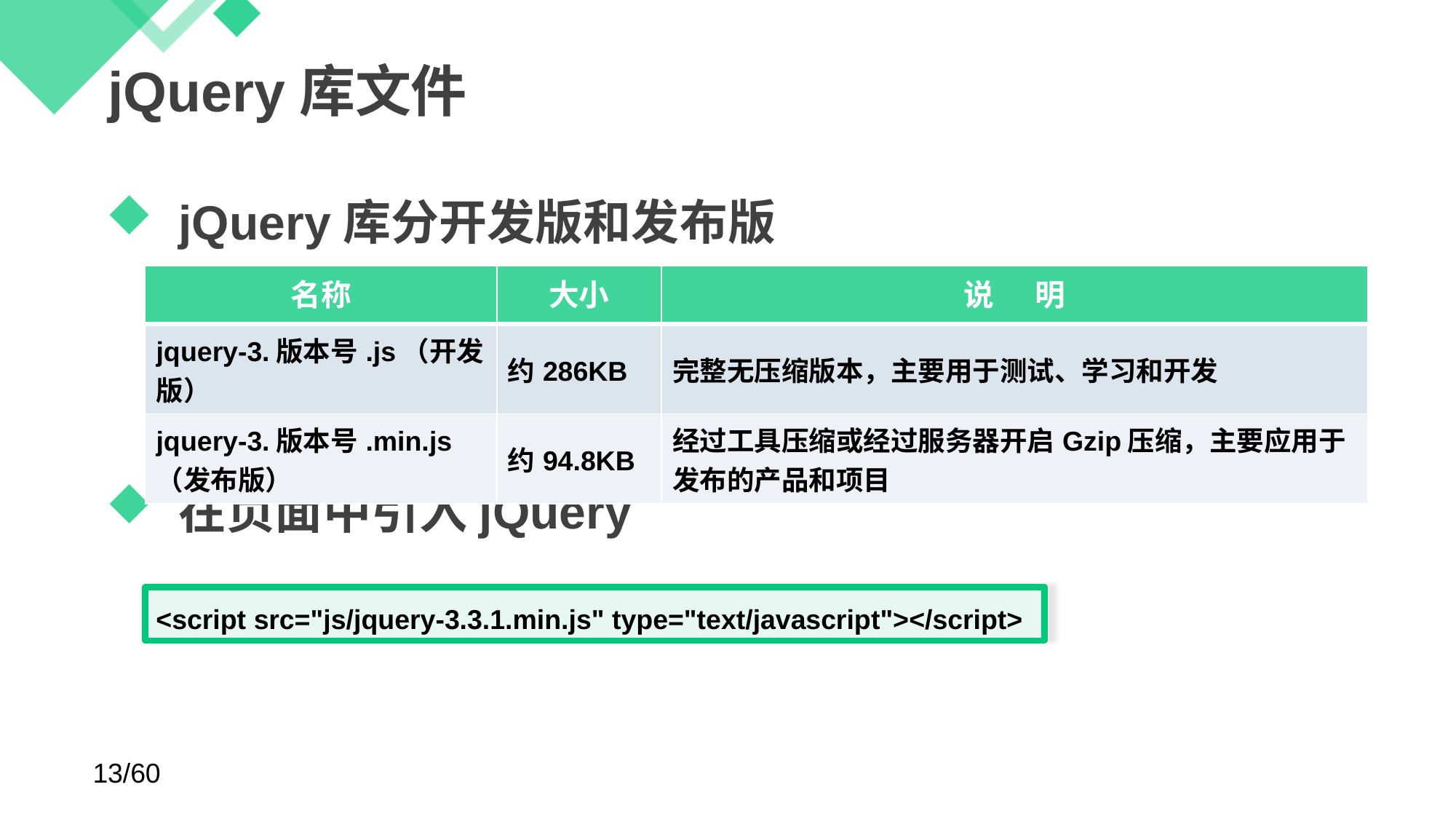

# jQuery库文件
jQuery库分开发版和发布版

在页面中引入jQuery
| 名称 | 大小 | 说 明 |
| --- | --- | --- |
| jquery-3.版本号.js（开发版） | 约286KB | 完整无压缩版本，主要用于测试、学习和开发 |
| jquery-3.版本号.min.js（发布版） | 约94.8KB | 经过工具压缩或经过服务器开启Gzip压缩，主要应用于发布的产品和项目 |
<script src="js/jquery-3.3.1.min.js" type="text/javascript"></script>